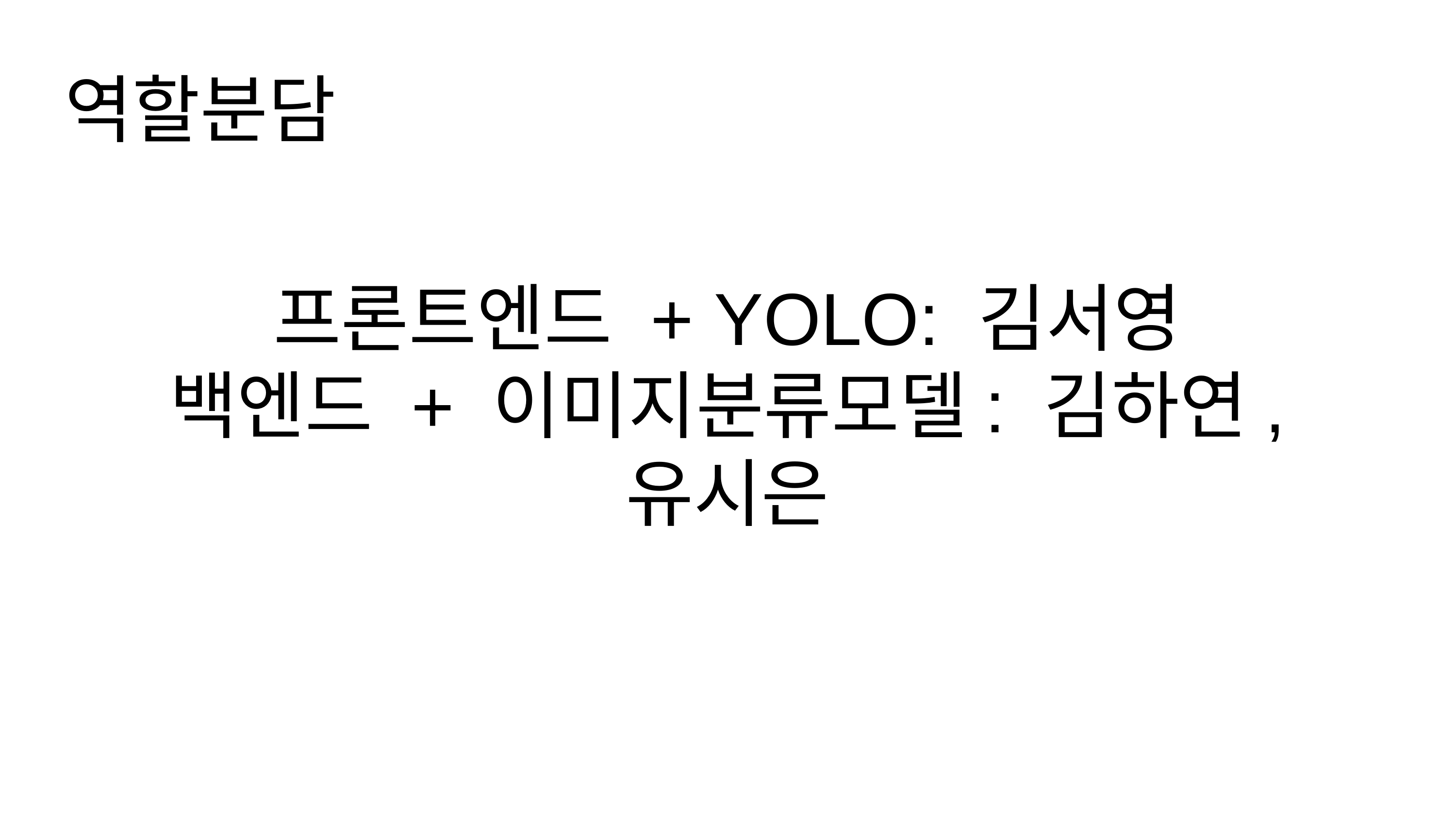

역할분담
프론트엔드 + YOLO: 김서영
백엔드 + 이미지분류모델: 김하연, 유시은